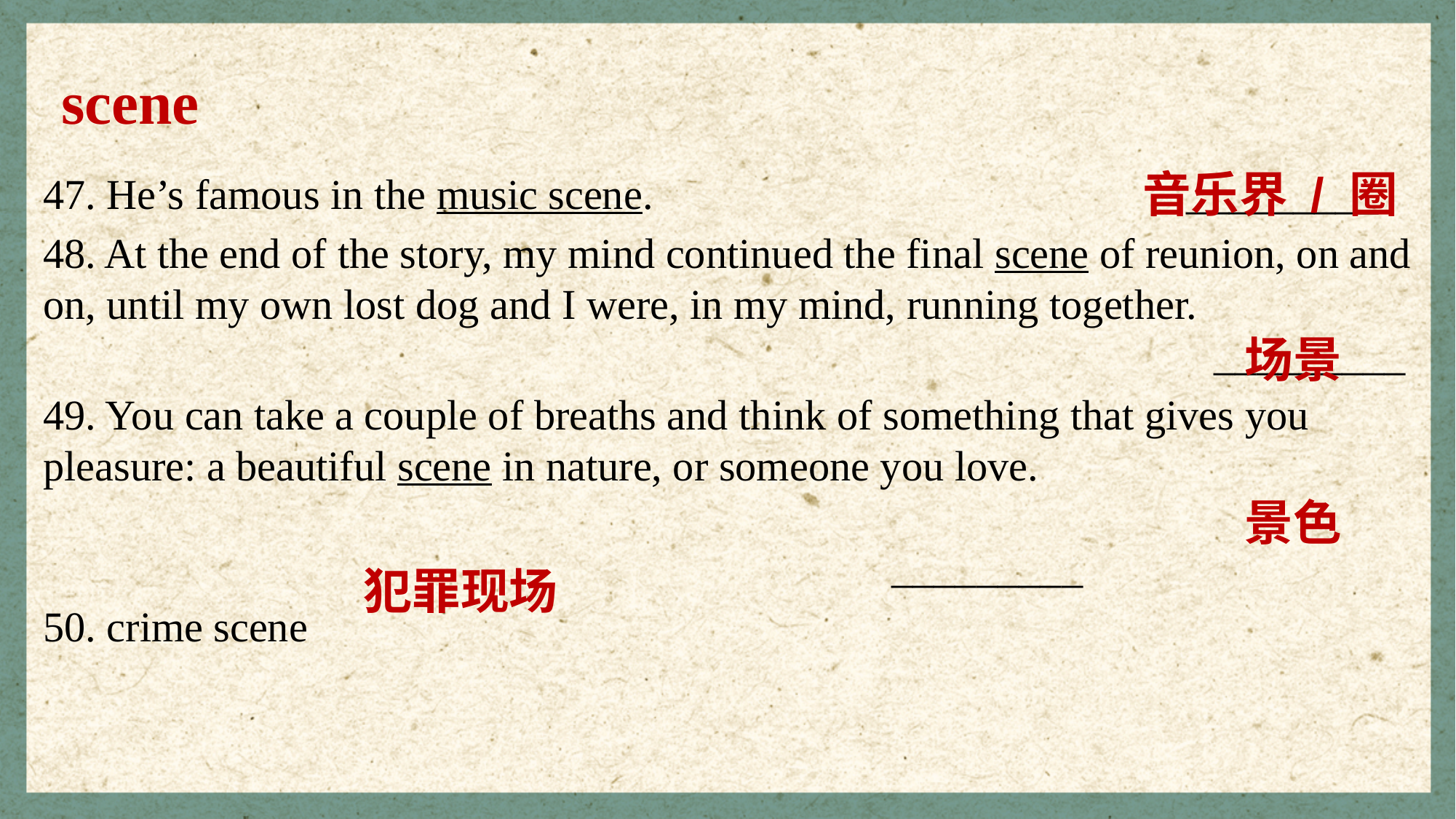

scene

47. He’s famous in the music scene.   		                                    _________
48. At the end of the story, my mind continued the final scene of reunion, on and on, until my own lost dog and I were, in my mind, running together.					                                                                                _________
49. You can take a couple of breaths and think of something that gives you pleasure: a beautiful scene in nature, or someone you love. 		                                                                                                                    										        _________
50. crime scene

音乐界 / 圈
场景
景色
犯罪现场